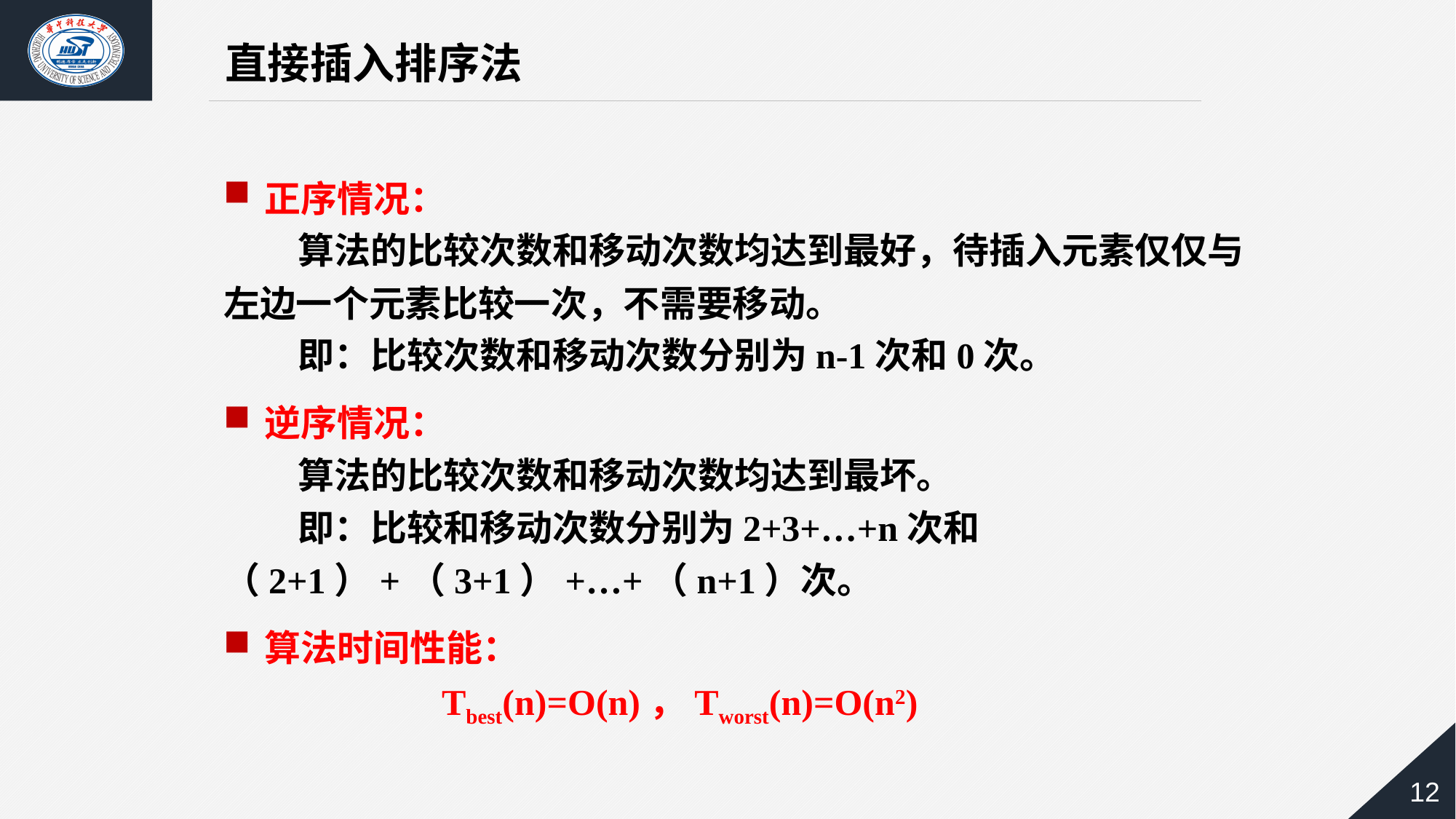

直接插入排序法
正序情况：
        算法的比较次数和移动次数均达到最好，待插入元素仅仅与左边一个元素比较一次，不需要移动。
        即：比较次数和移动次数分别为n-1次和0次。
逆序情况：
        算法的比较次数和移动次数均达到最坏。
        即：比较和移动次数分别为2+3+…+n次和（2+1）+（3+1）+…+（n+1）次。
算法时间性能：
        		Tbest(n)=O(n)，Tworst(n)=O(n2)